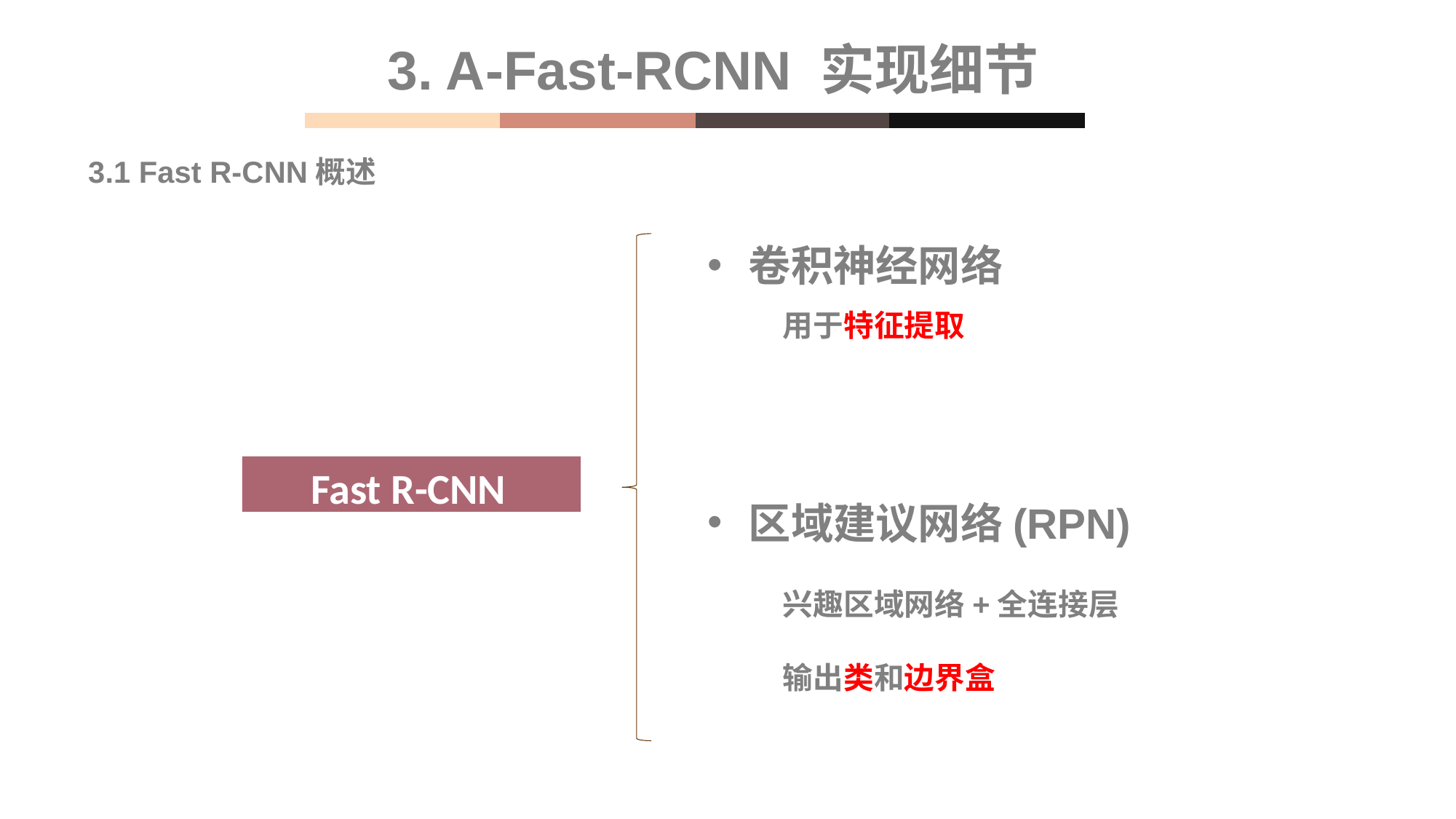

3. A-Fast-RCNN 实现细节

3.1 Fast R-CNN概述

卷积神经网络
用于特征提取
Fast R-CNN

区域建议网络(RPN)
兴趣区域网络+全连接层
输出类和边界盒